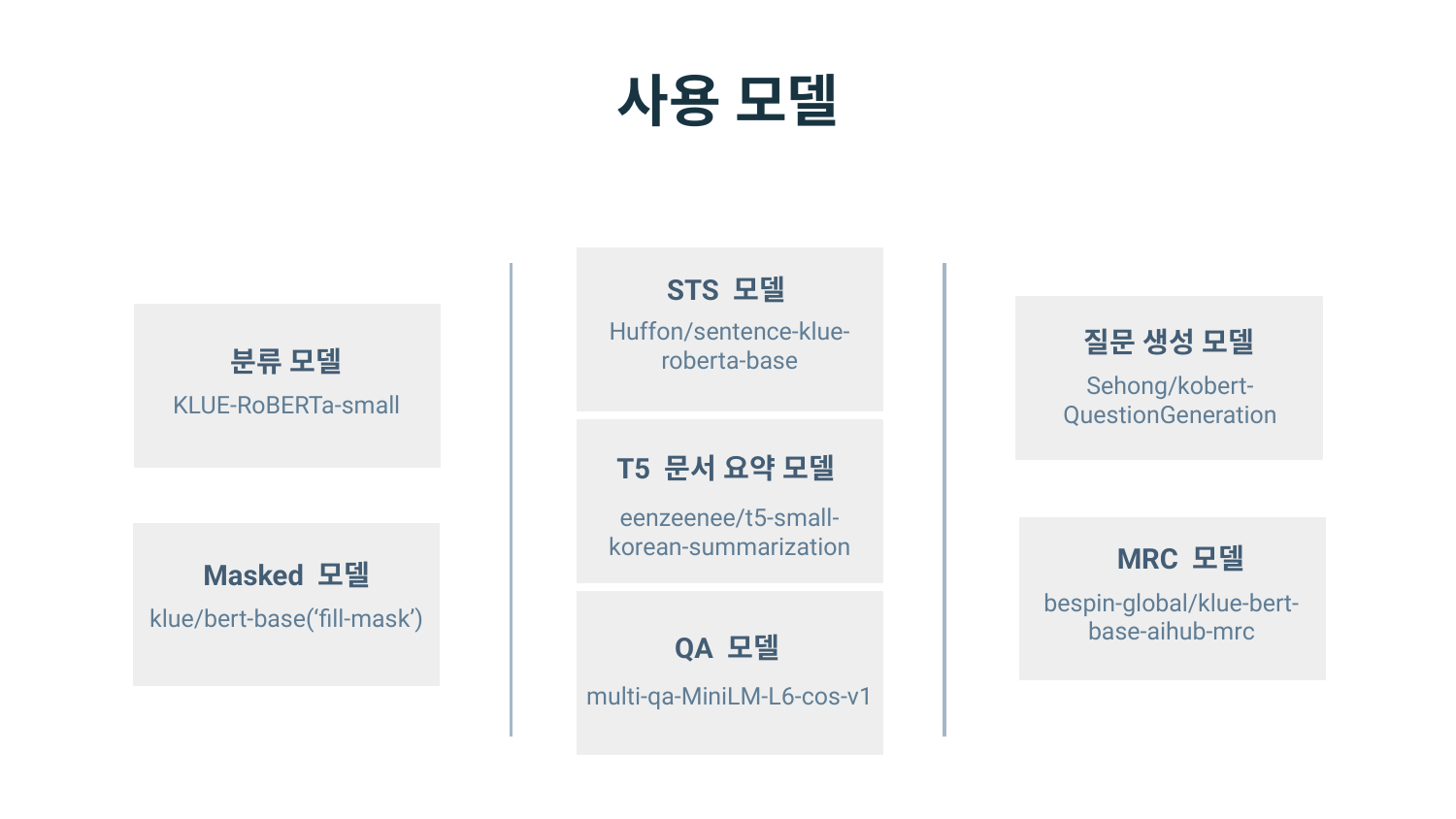

사용 모델
STS 모델

질문 생성 모델
Huffon/sentence-klue-roberta-base

# 분류 모델
Sehong/kobert-QuestionGeneration
KLUE-RoBERTa-small

T5 문서 요약 모델
eenzeenee/t5-small-korean-summarization
MRC 모델

Masked 모델
bespin-global/klue-bert-base-aihub-mrc
klue/bert-base(‘fill-mask’)

QA 모델
multi-qa-MiniLM-L6-cos-v1